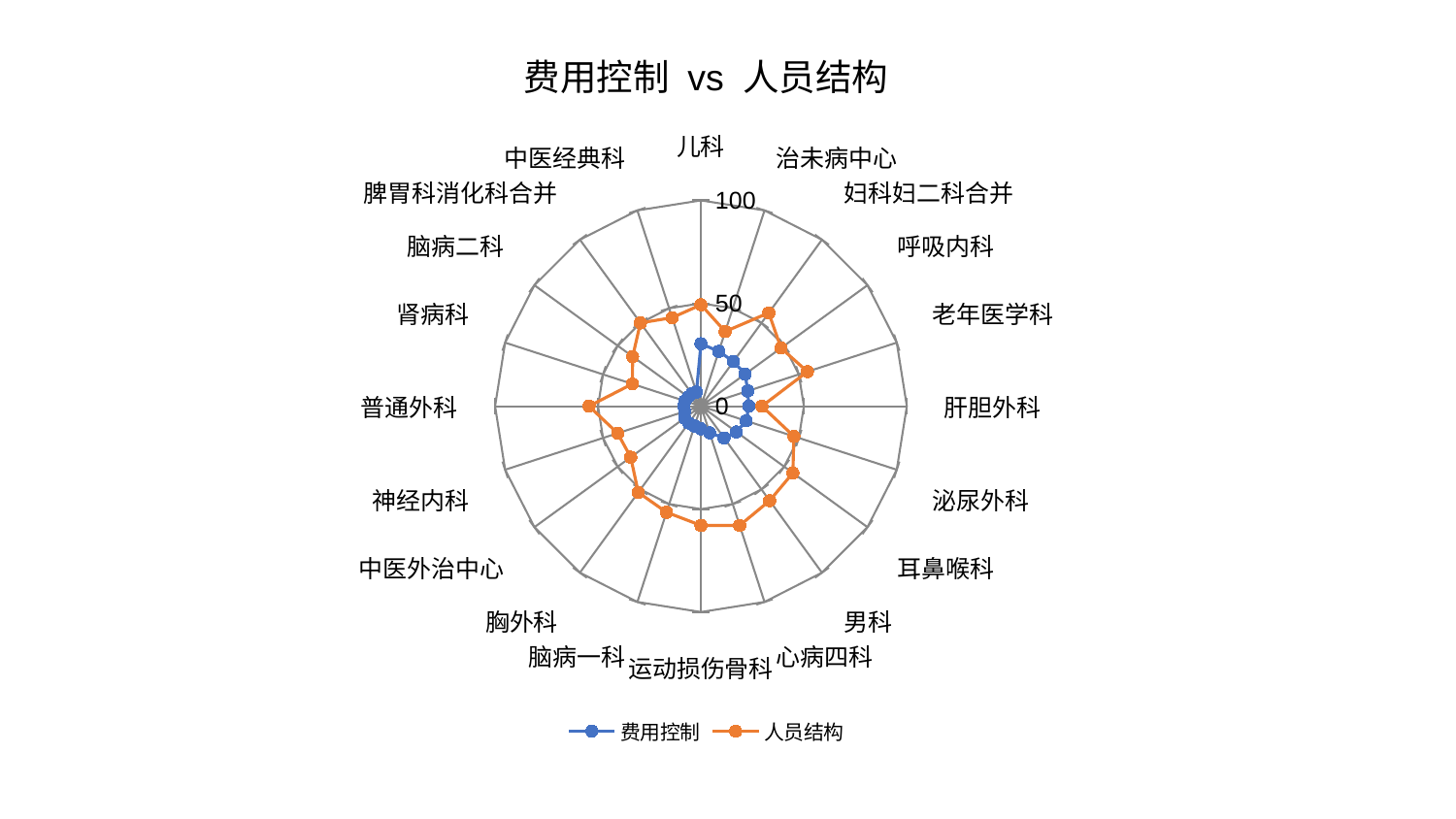

### Chart: 费用控制 vs 人员结构

| Category | 费用控制 | 人员结构 |
|---|---|---|
| 儿科 | 30.3543170759894 | 49.29609286290489 |
| 治未病中心 | 28.000756165466274 | 38.146734311157 |
| 妇科妇二科合并 | 26.888383745007868 | 56.05988153488441 |
| 呼吸内科 | 26.537075529974324 | 48.07913171867326 |
| 老年医学科 | 23.89102295874879 | 54.38178232989339 |
| 肝胆外科 | 23.29896722562256 | 29.630386924262986 |
| 泌尿外科 | 23.093306108769408 | 47.46543850768039 |
| 耳鼻喉科 | 21.319550603347476 | 55.2158450680807 |
| 男科 | 19.09310957143805 | 56.760091307730185 |
| 心病四科 | 13.63963853756517 | 60.928914582694624 |
| 运动损伤骨科 | 10.99379344332718 | 57.9542190531595 |
| 脑病一科 | 10.122803096364105 | 54.20072632524567 |
| 胸外科 | 10.095965835198212 | 51.789756969029945 |
| 中医外治中心 | 9.786577052004692 | 42.155964022515256 |
| 神经内科 | 8.299896172247193 | 42.56140341268176 |
| 普通外科 | 8.290587531230042 | 54.38468990036319 |
| 肾病科 | 8.23864747717662 | 35.037452383658234 |
| 脑病二科 | 7.71459941612163 | 41.0090550720188 |
| 脾胃科消化科合并 | 7.554010461475136 | 50.02236133181002 |
| 中医经典科 | 7.196776788661434 | 45.24659805652923 |
68